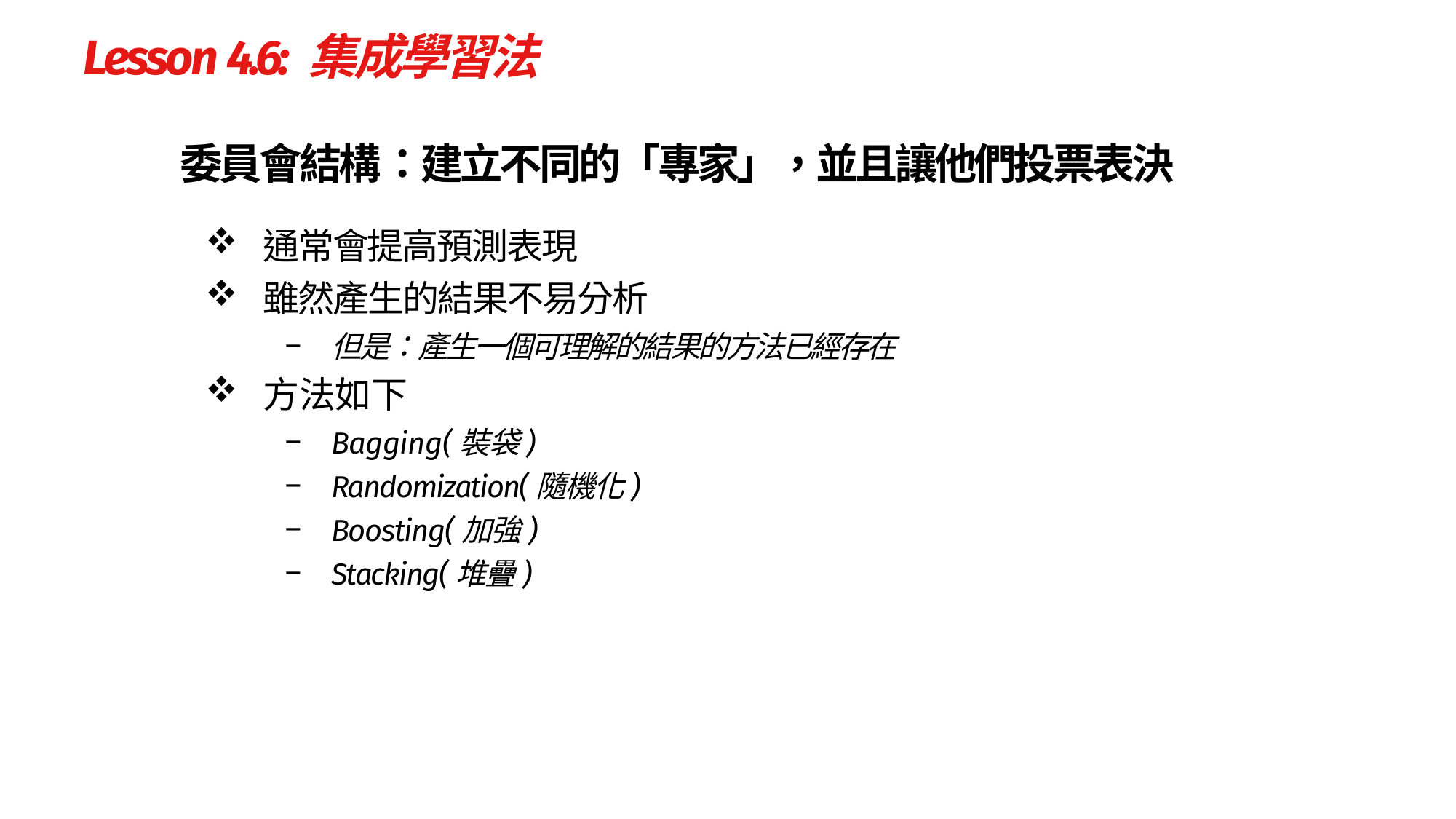

# Lesson 4.6: 集成學習法
委員會結構：建立不同的「專家」，並且讓他們投票表決
通常會提高預測表現
雖然產生的結果不易分析
但是：產生一個可理解的結果的方法已經存在
方法如下
Bagging(裝袋)
Randomization(隨機化)
Boosting(加強)
Stacking(堆疊)